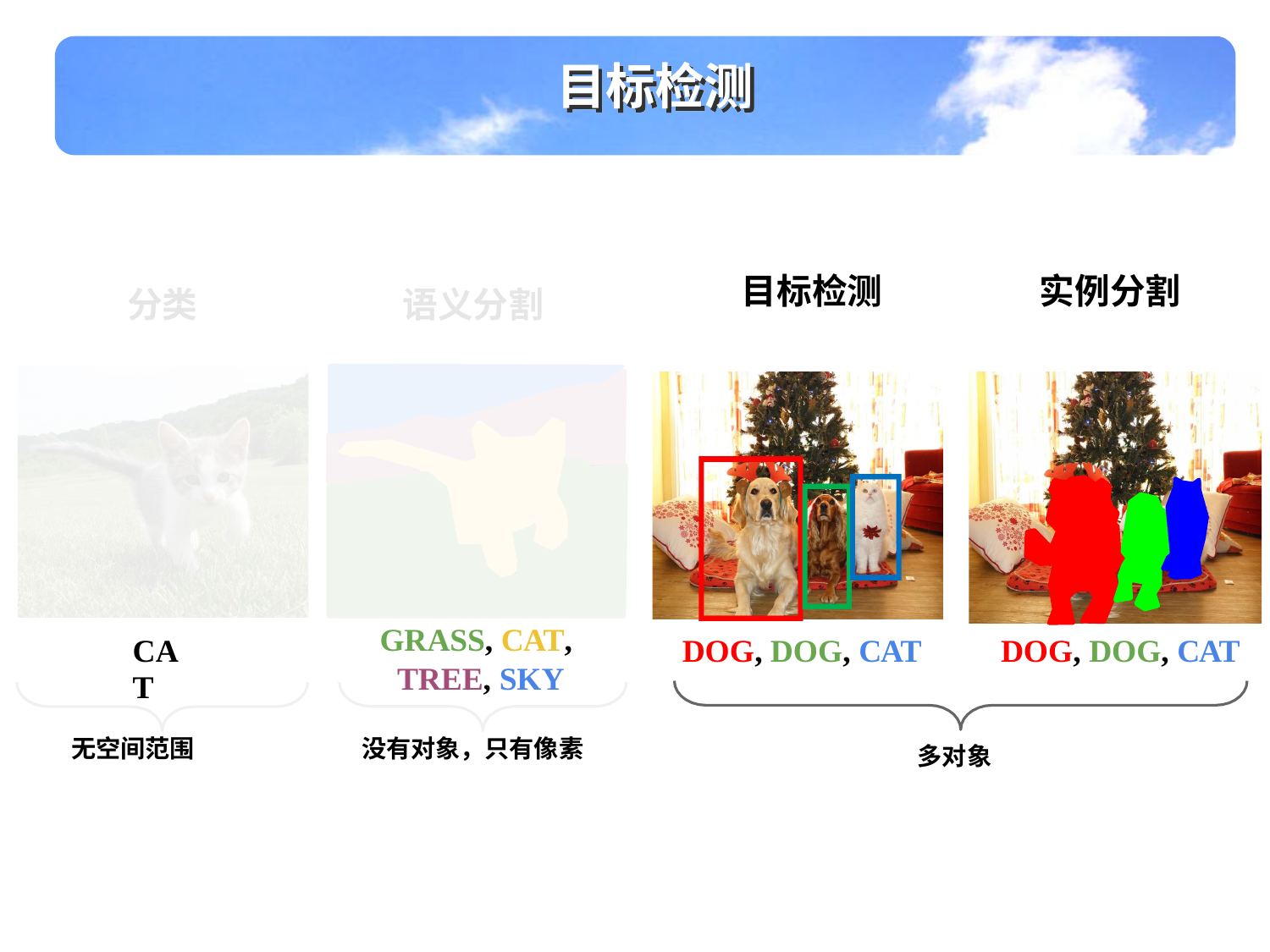

目标检测
实例分割
目标检测

语义分割
分类

GRASS, CAT,
TREE, SKY
CAT
DOG, DOG, CAT
DOG, DOG, CAT

无空间范围
没有对象，只有像素
多对象